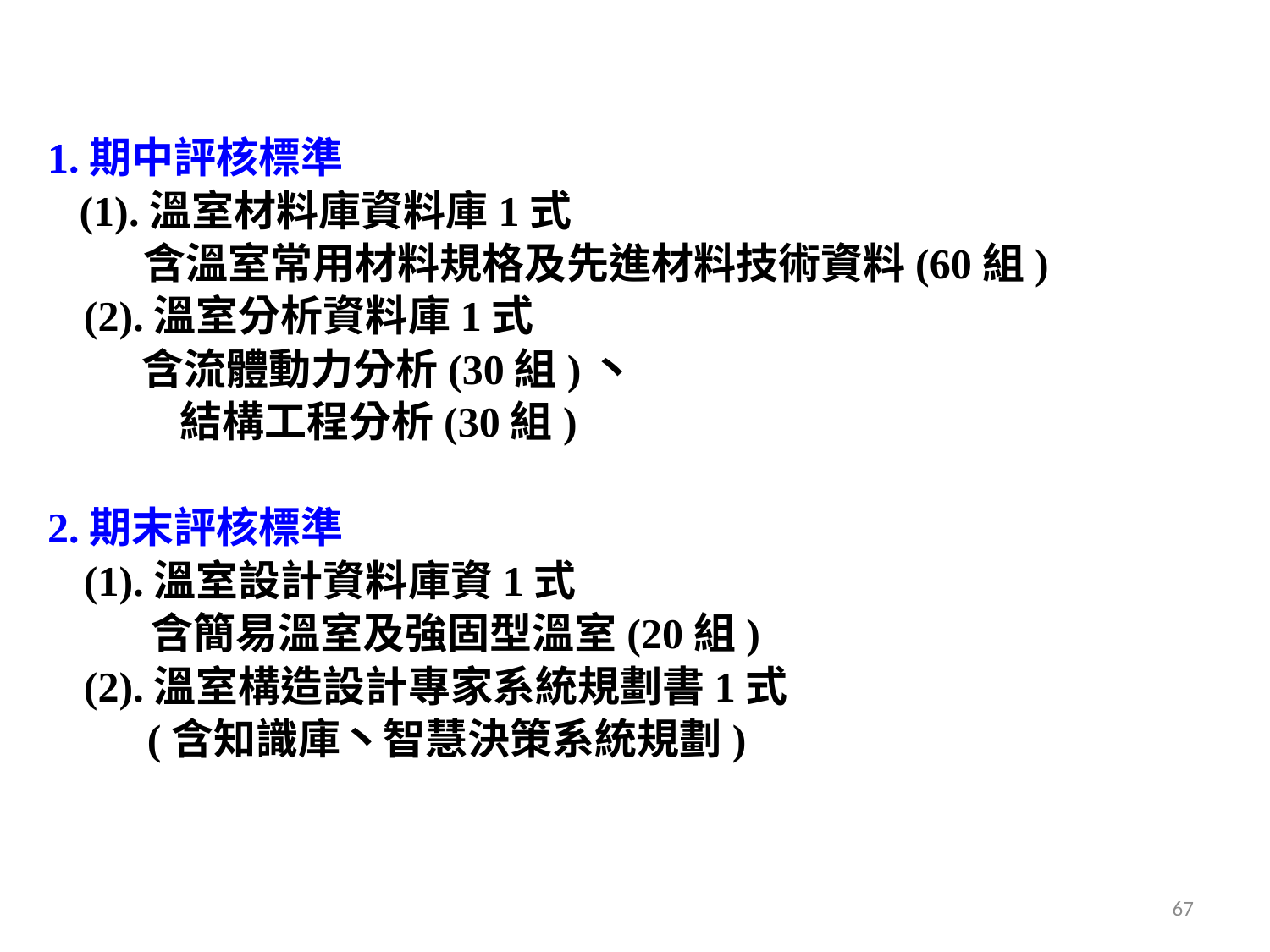

1.期中評核標準
   (1).溫室材料庫資料庫1式
         含溫室常用材料規格及先進材料技術資料(60組)
(2).溫室分析資料庫1式
     含流體動力分析(30組)丶
         結構工程分析(30組)

2.期末評核標準
(1).溫室設計資料庫資1式
      含簡易溫室及強固型溫室(20組)
(2).溫室構造設計專家系統規劃書1式
      (含知識庫丶智慧決策系統規劃)
67